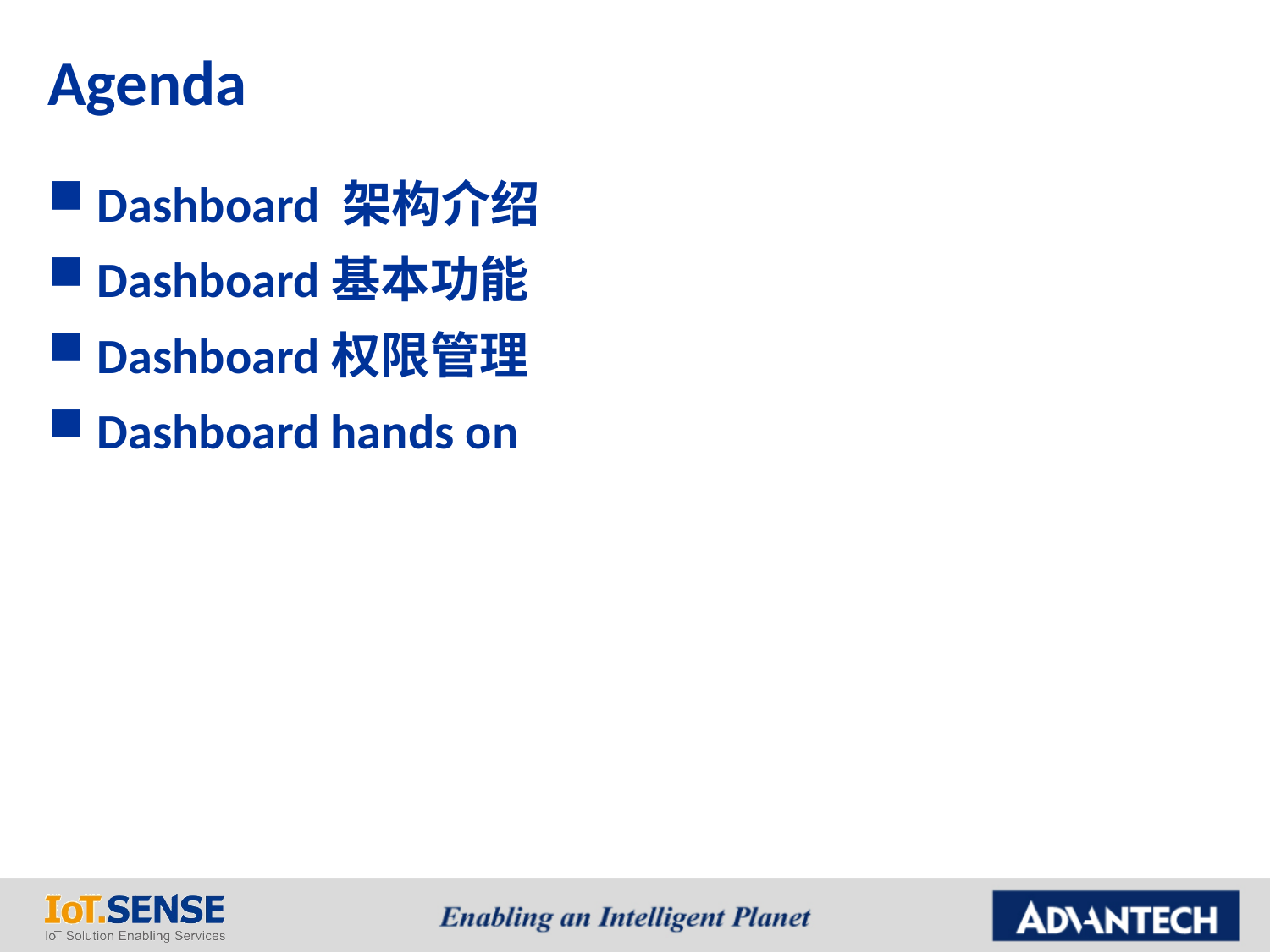

# Agenda
Dashboard 架构介绍
Dashboard基本功能
Dashboard权限管理
Dashboard hands on